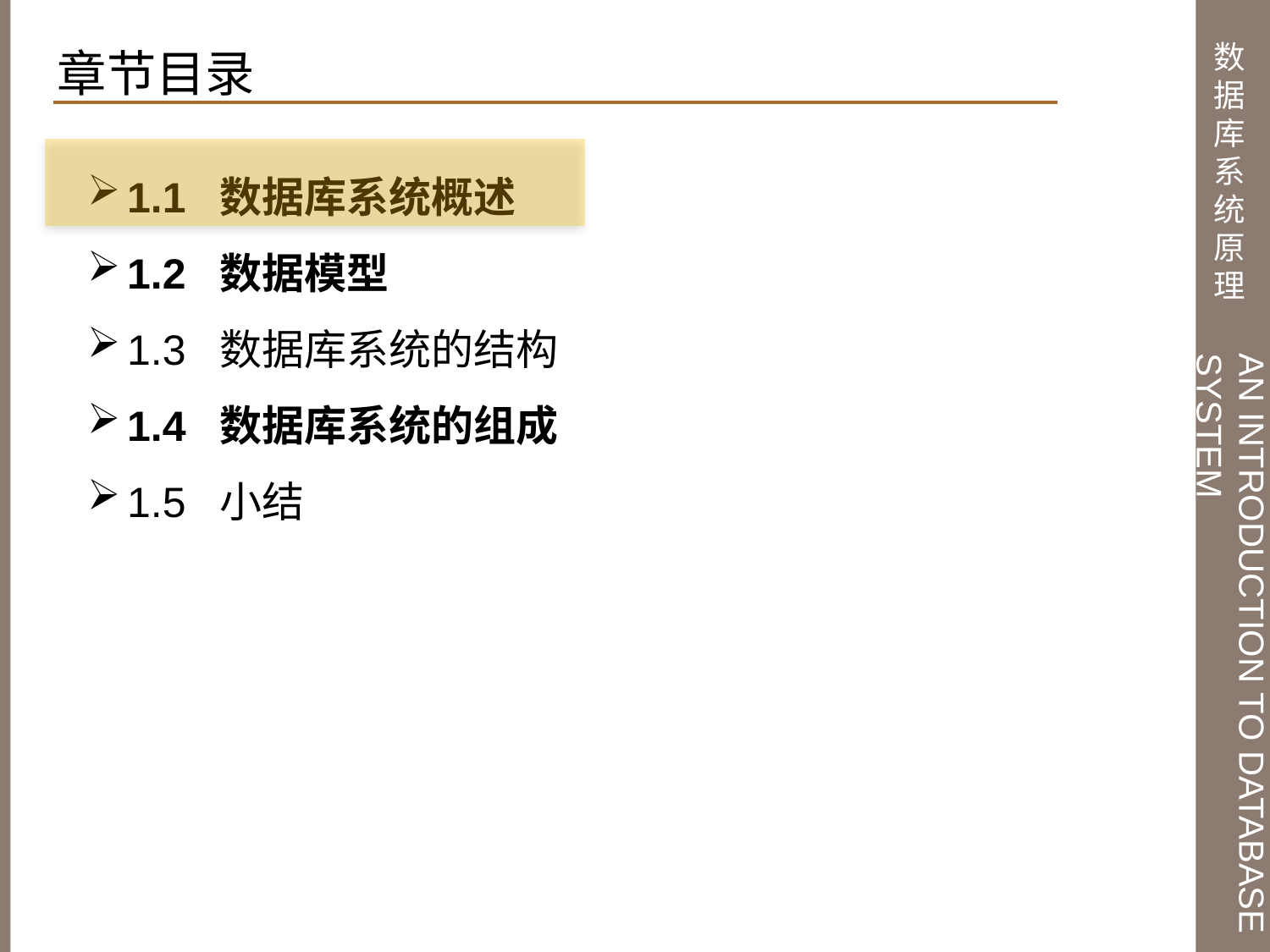

章节目录

1.1  数据库系统概述
1.2  数据模型
1.3  数据库系统的结构
1.4  数据库系统的组成
1.5  小结